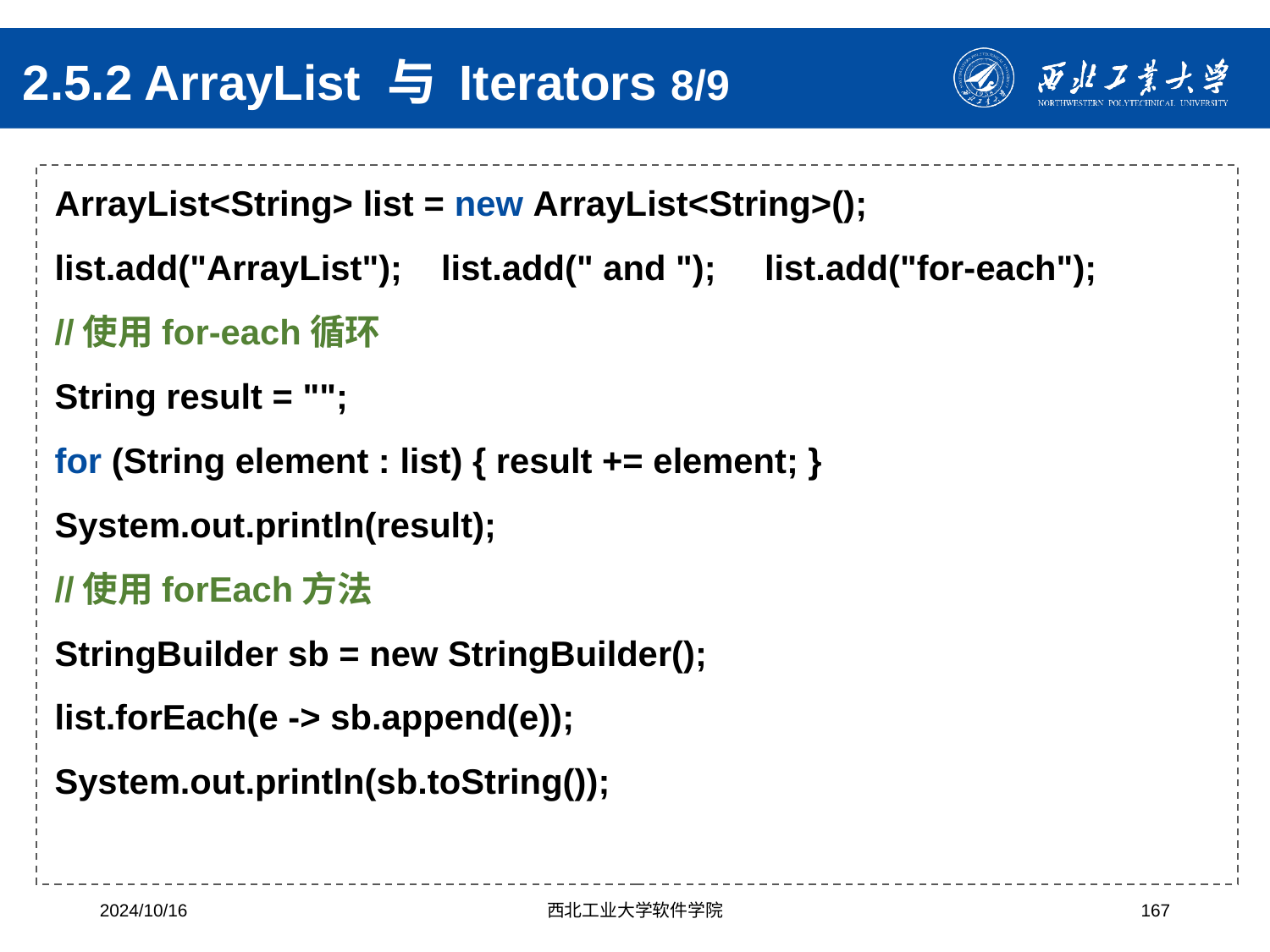

# 2.5.2 ArrayList 与 Iterators 8/9
ArrayList<String> list = new ArrayList<String>();
list.add("ArrayList");    list.add(" and ");     list.add("for-each");
//使用for-each循环
String result = "";
for (String element : list) { result += element; }
System.out.println(result);
//使用forEach方法
StringBuilder sb = new StringBuilder();
list.forEach(e -> sb.append(e));
System.out.println(sb.toString());

2024/10/16
西北工业大学软件学院
167